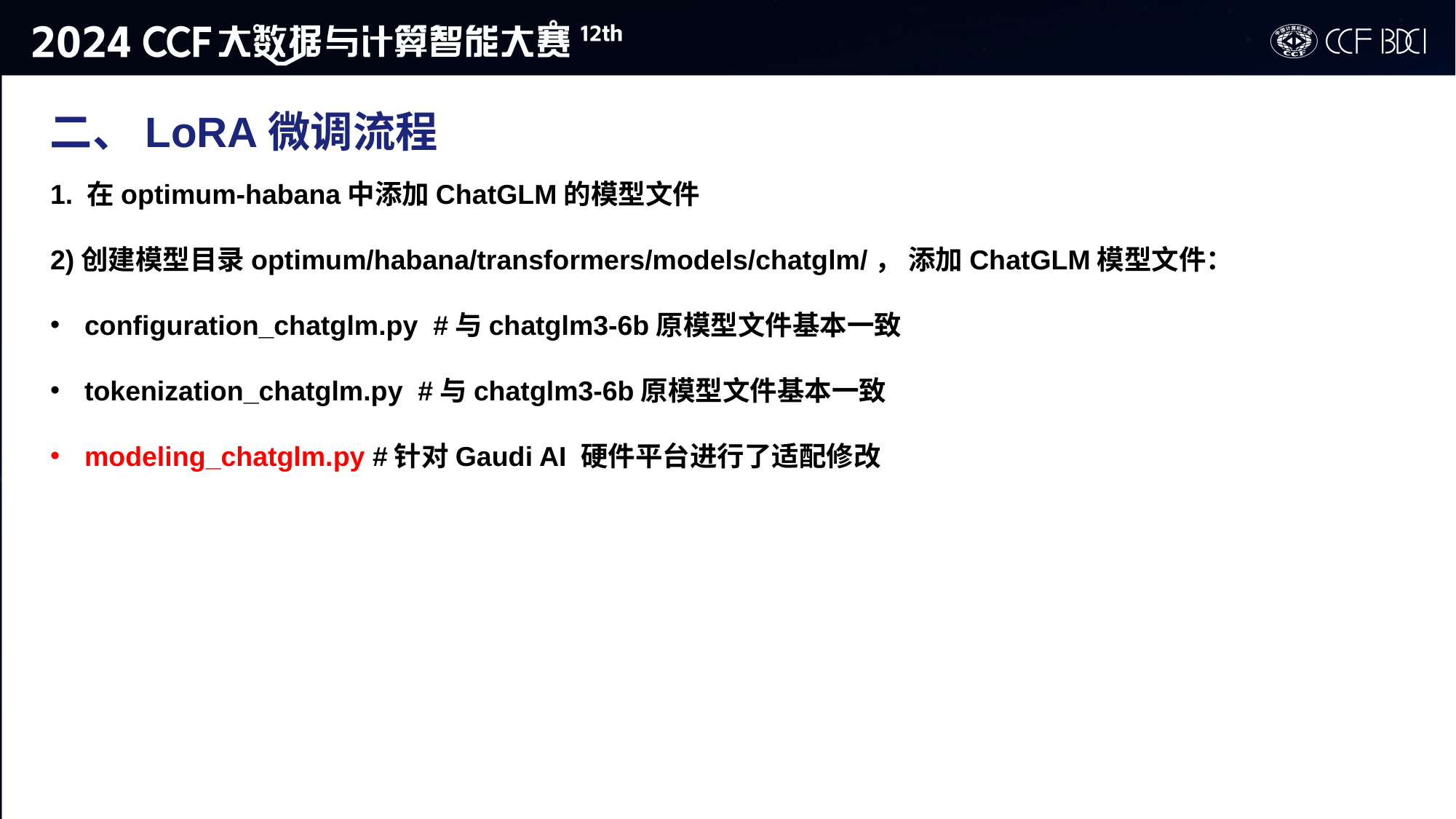

1. 在optimum-habana中添加ChatGLM的模型文件

2)创建模型目录optimum/habana/transformers/models/chatglm/， 添加ChatGLM模型文件：

configuration_chatglm.py  #与chatglm3-6b原模型文件基本一致

tokenization_chatglm.py  #与chatglm3-6b原模型文件基本一致

modeling_chatglm.py #针对Gaudi AI 硬件平台进行了适配修改
二、LoRA微调流程